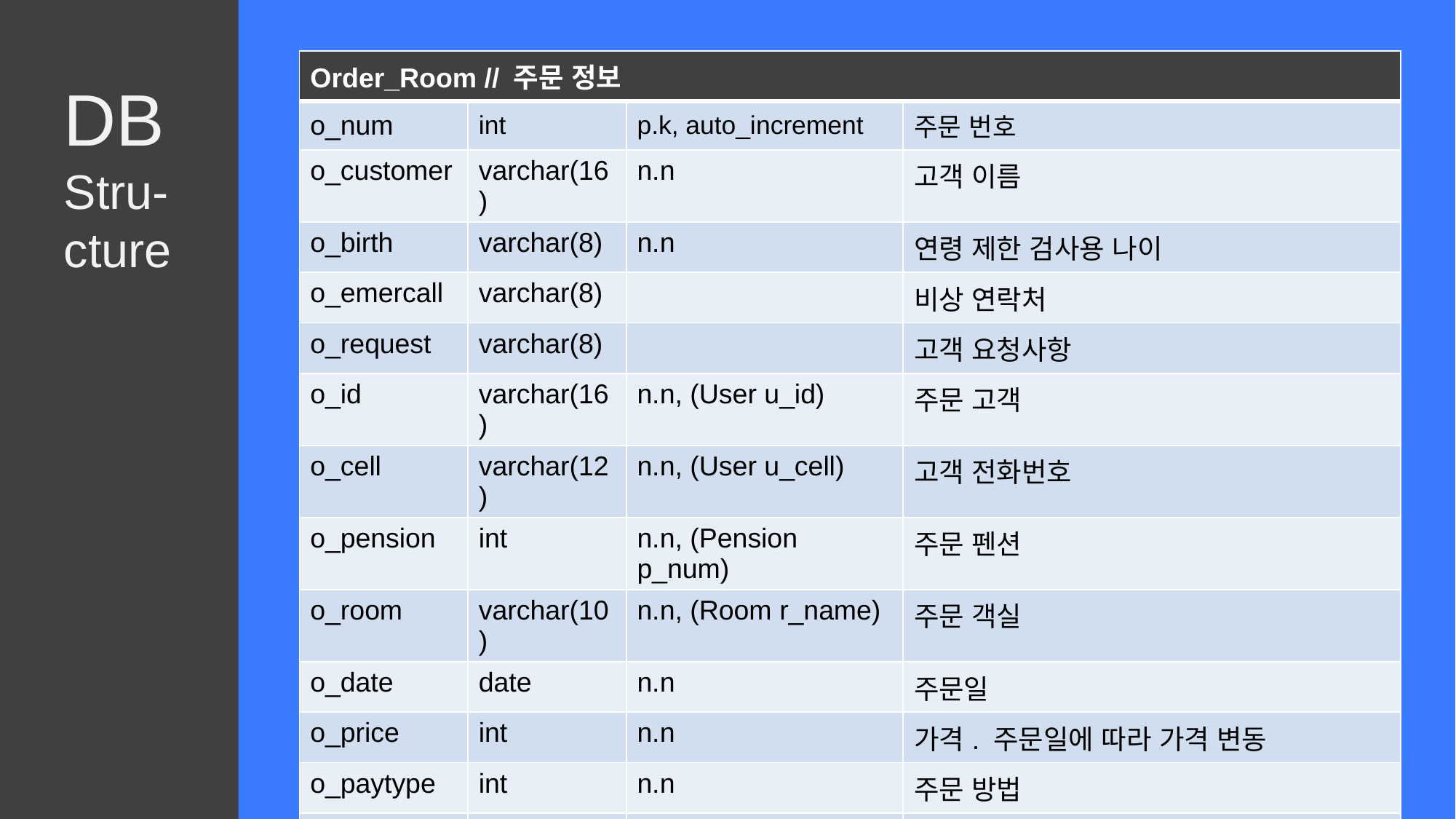

| Order\_Room // 주문 정보 |  |  |  |
| --- | --- | --- | --- |
| o\_num | int | p.k, auto\_increment | 주문 번호 |
| o\_customer | varchar(16) | n.n | 고객 이름 |
| o\_birth | varchar(8) | n.n | 연령 제한 검사용 나이 |
| o\_emercall | varchar(8) |  | 비상 연락처 |
| o\_request | varchar(8) |  | 고객 요청사항 |
| o\_id | varchar(16) | n.n, (User u\_id) | 주문 고객 |
| o\_cell | varchar(12) | n.n, (User u\_cell) | 고객 전화번호 |
| o\_pension | int | n.n, (Pension p\_num) | 주문 펜션 |
| o\_room | varchar(10) | n.n, (Room r\_name) | 주문 객실 |
| o\_date | date | n.n | 주문일 |
| o\_price | int | n.n | 가격. 주문일에 따라 가격 변동 |
| o\_paytype | int | n.n | 주문 방법 |
| o\_state | boolean | n.n | 결제 상태 |
DB
Stru-
cture